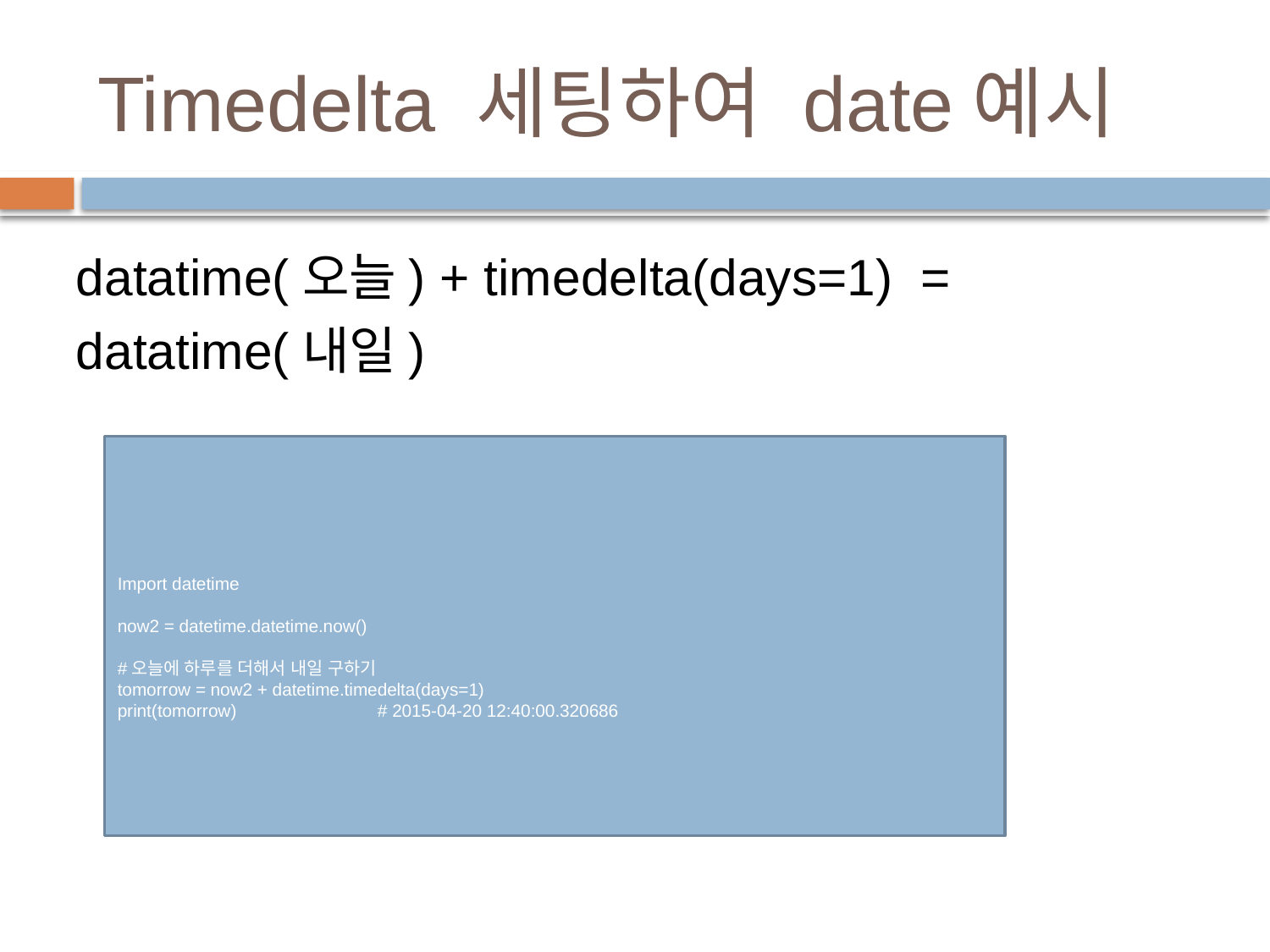

# Timedelta 세팅하여 date예시
datatime(오늘) + timedelta(days=1)  = datatime(내일)

Import datetime

now2 = datetime.datetime.now()

#오늘에 하루를 더해서 내일 구하기
tomorrow = now2 + datetime.timedelta(days=1)
print(tomorrow)                             # 2015-04-20 12:40:00.320686